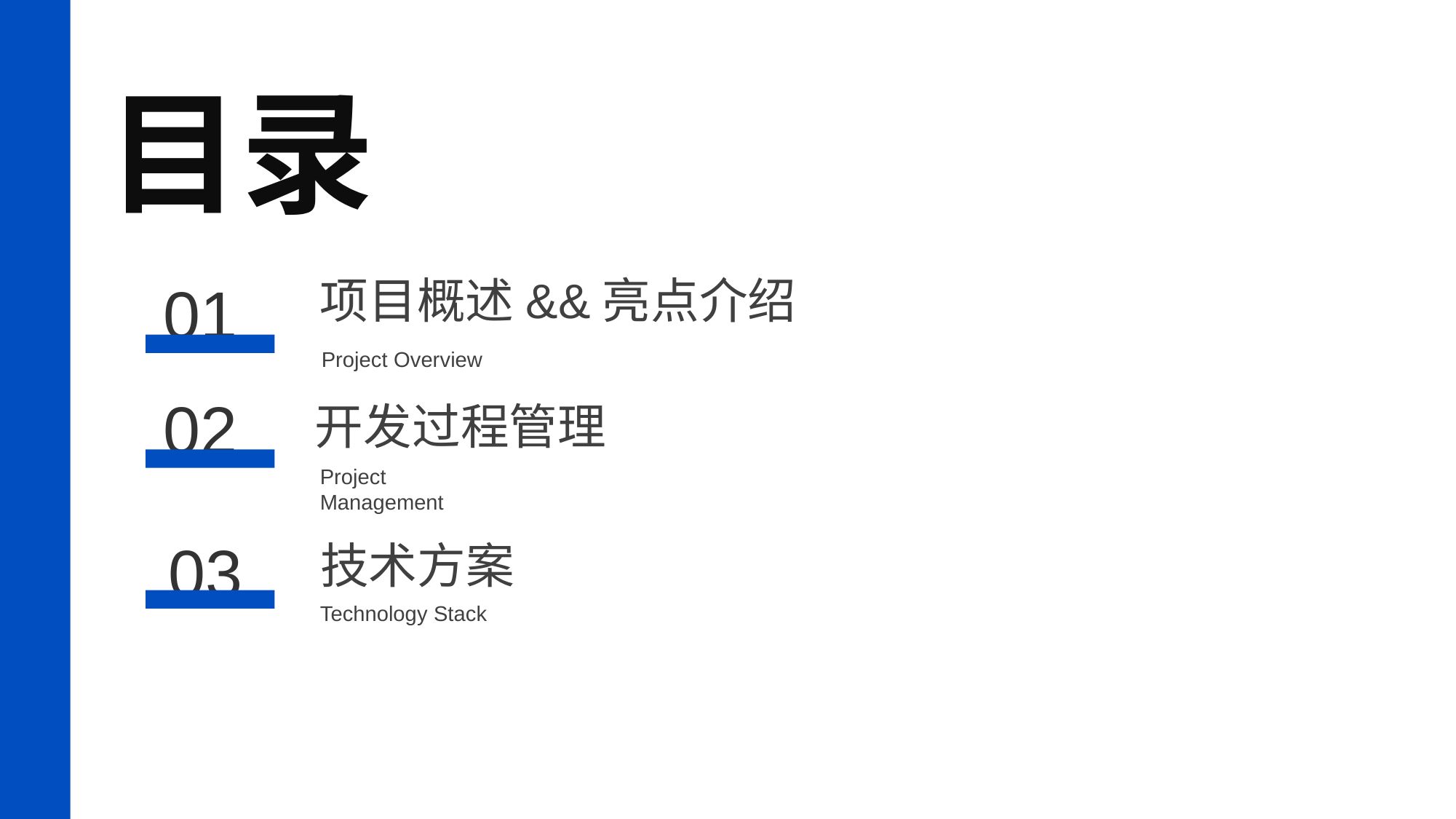

目录
项目概述&&亮点介绍
01

Project Overview
02
开发过程管理

Project Management​
03
技术方案

Technology Stack